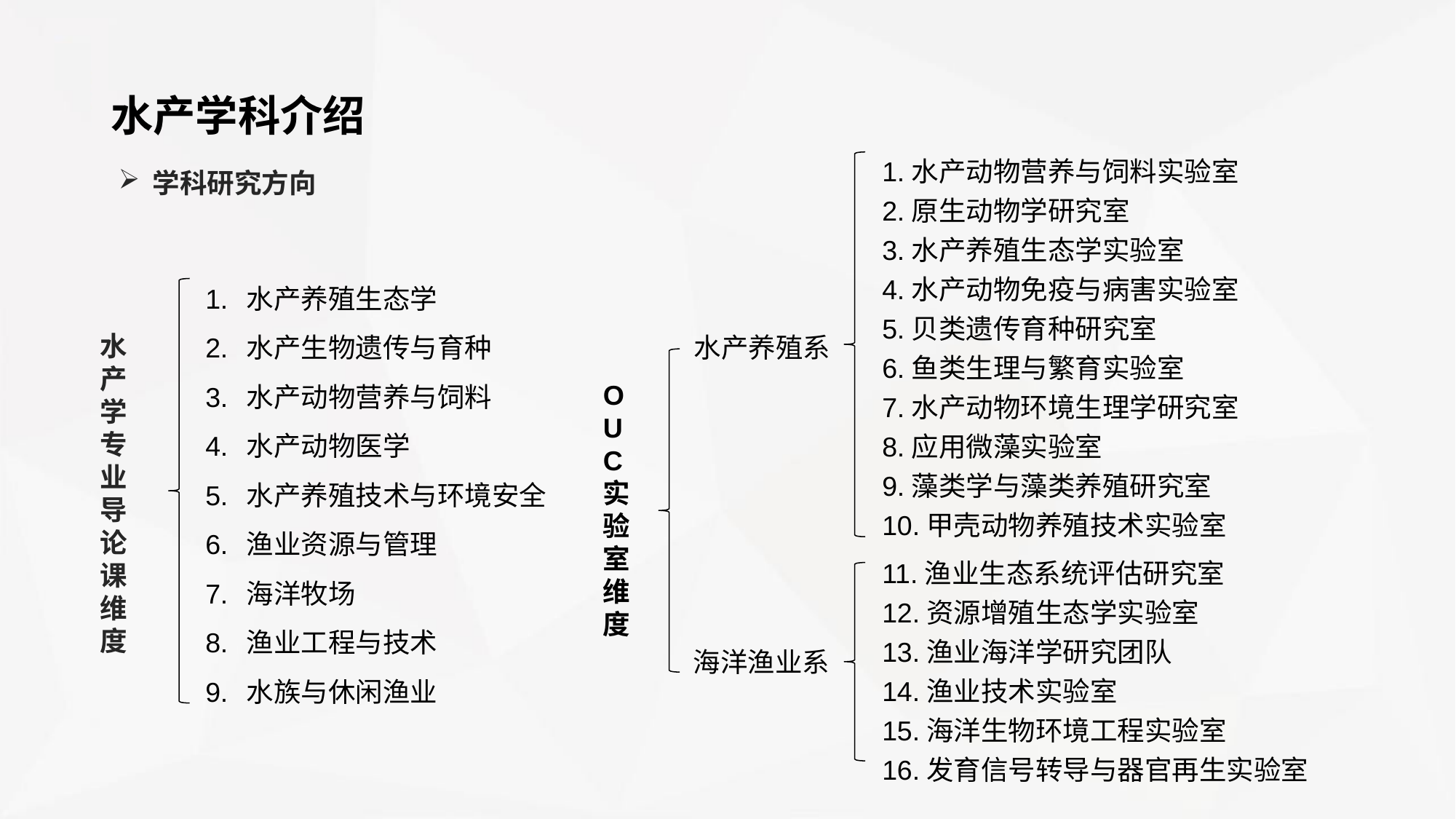

水产学科介绍
1.水产动物营养与饲料实验室
2.原生动物学研究室
3.水产养殖生态学实验室
4.水产动物免疫与病害实验室
5.贝类遗传育种研究室
6.鱼类生理与繁育实验室
7.水产动物环境生理学研究室
8.应用微藻实验室
9.藻类学与藻类养殖研究室
10.甲壳动物养殖技术实验室

学科研究方向
水产养殖生态学
水产生物遗传与育种
水产动物营养与饲料
水产动物医学
水产养殖技术与环境安全
渔业资源与管理
海洋牧场
渔业工程与技术
水族与休闲渔业

水产学专业导论课维度
水产养殖系

OUC
实验室维度
11.渔业生态系统评估研究室
12.资源增殖生态学实验室
13.渔业海洋学研究团队
14.渔业技术实验室
15.海洋生物环境工程实验室
16.发育信号转导与器官再生实验室

海洋渔业系